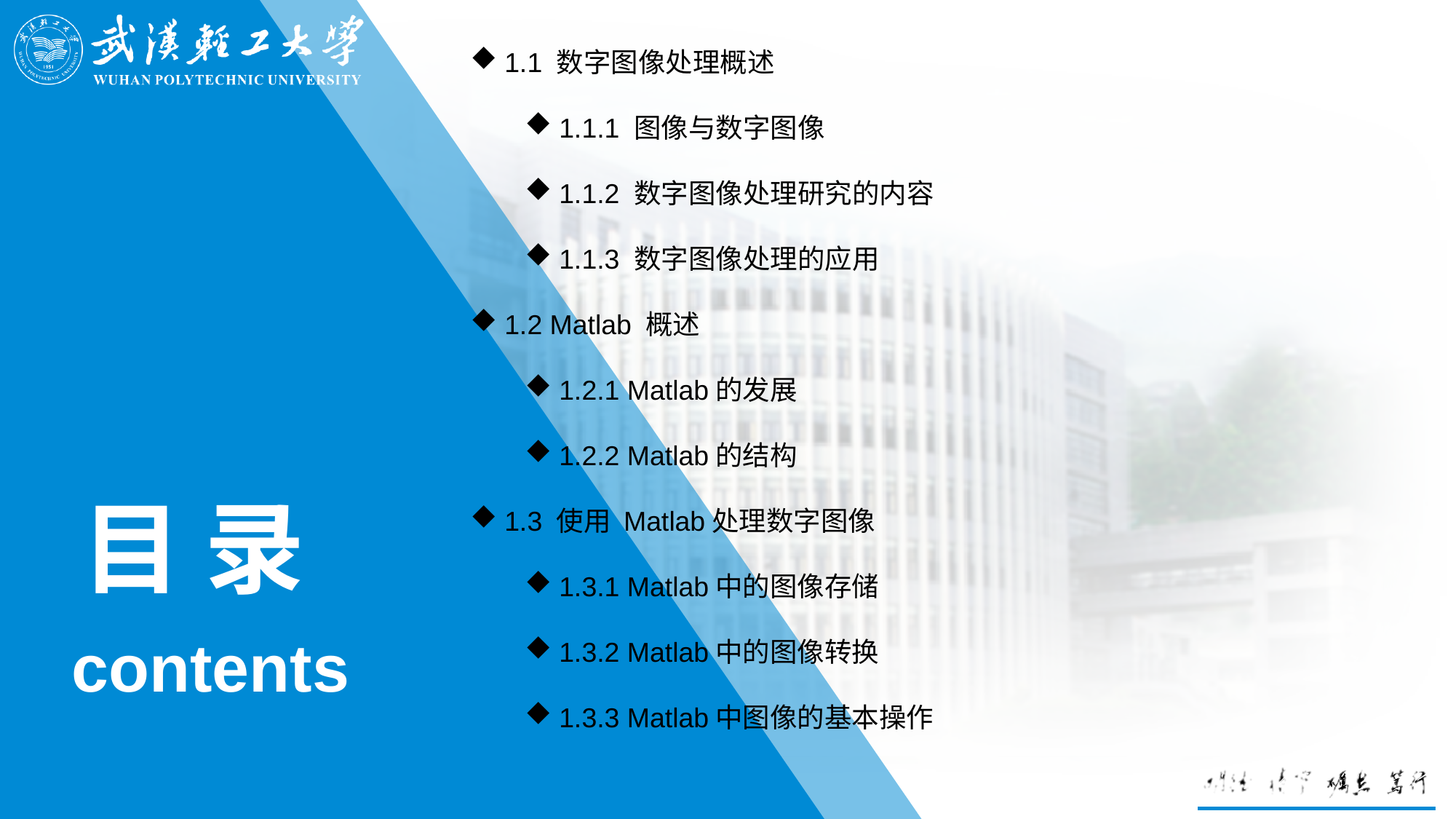

1.1 数字图像处理概述

1.1.1 图像与数字图像

1.1.2 数字图像处理研究的内容

1.1.3 数字图像处理的应用

1.2 Matlab 概述

1.2.1 Matlab的发展

1.2.2 Matlab的结构

1.3 使用 Matlab处理数字图像

1.3.1 Matlab中的图像存储

1.3.2 Matlab中的图像转换

1.3.3 Matlab中图像的基本操作